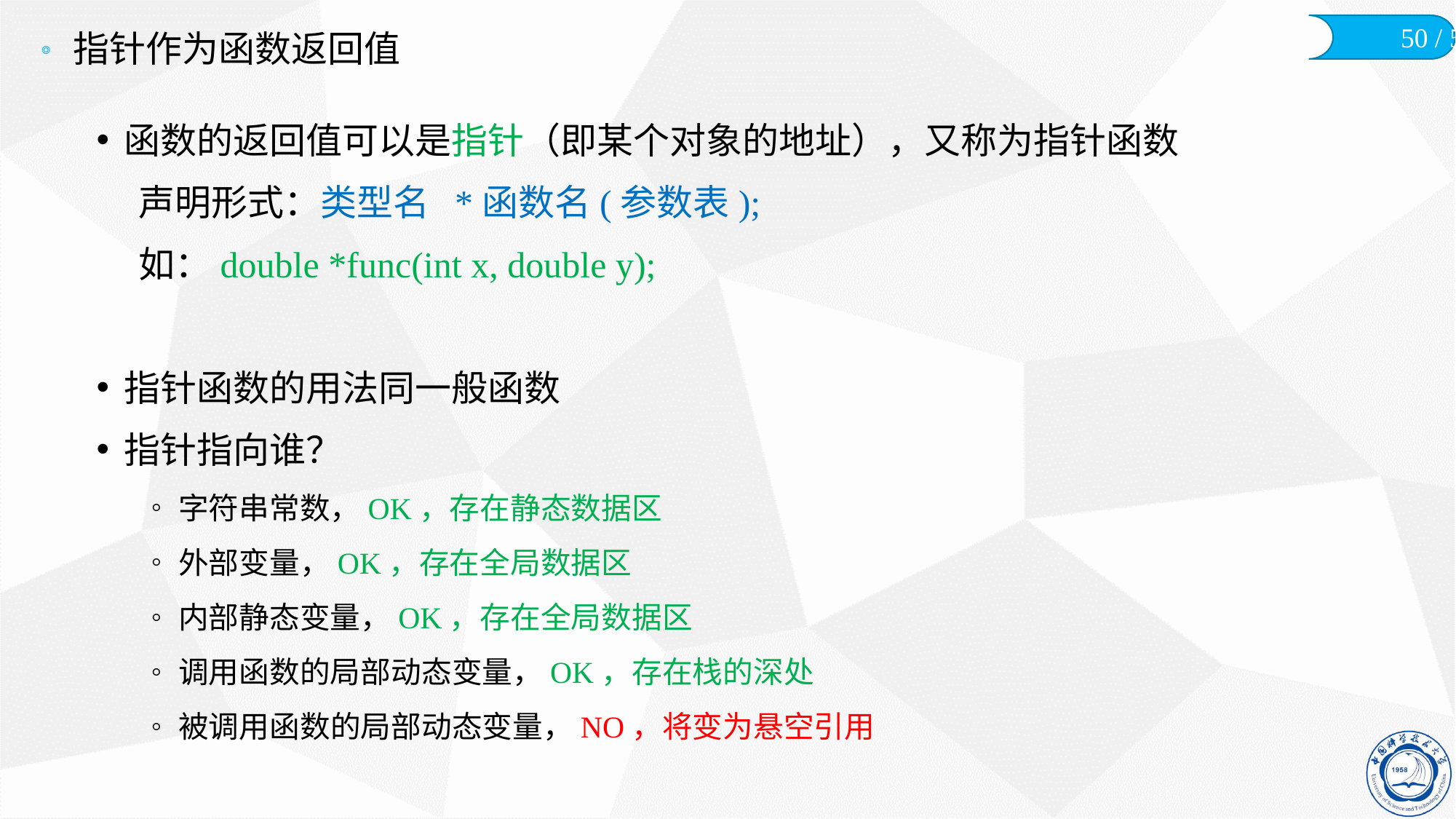

# 指针作为函数返回值
函数的返回值可以是指针（即某个对象的地址），又称为指针函数
声明形式：类型名  *函数名(参数表);
如：double *func(int x, double y);

指针函数的用法同一般函数
指针指向谁？
字符串常数，OK，存在静态数据区
外部变量，OK，存在全局数据区
内部静态变量，OK，存在全局数据区
调用函数的局部动态变量，OK，存在栈的深处
被调用函数的局部动态变量，NO，将变为悬空引用